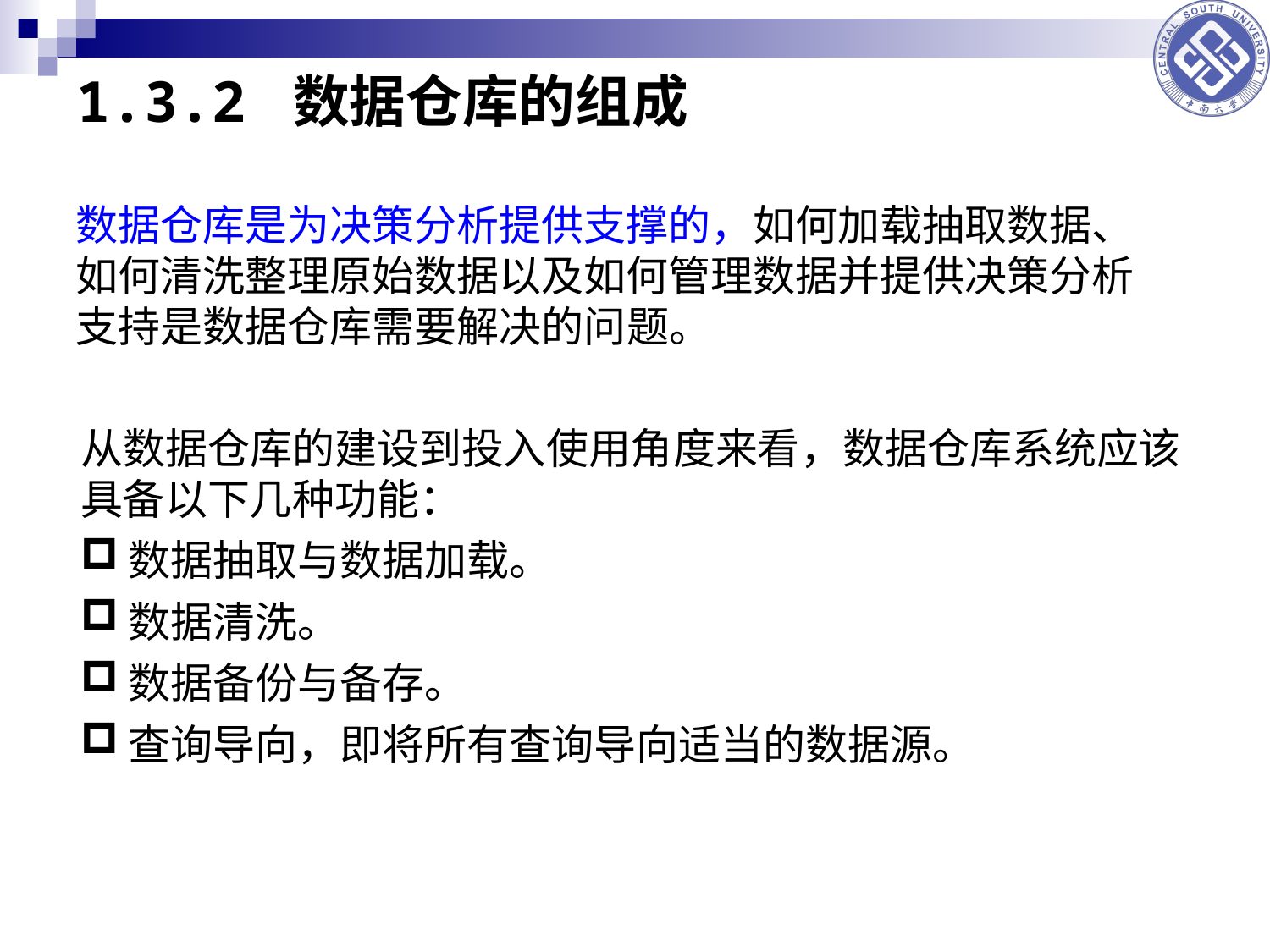

# 1.3.2 数据仓库的组成
数据仓库是为决策分析提供支撑的，如何加载抽取数据、如何清洗整理原始数据以及如何管理数据并提供决策分析支持是数据仓库需要解决的问题。
从数据仓库的建设到投入使用角度来看，数据仓库系统应该具备以下几种功能：
数据抽取与数据加载。
数据清洗。
数据备份与备存。
查询导向，即将所有查询导向适当的数据源。